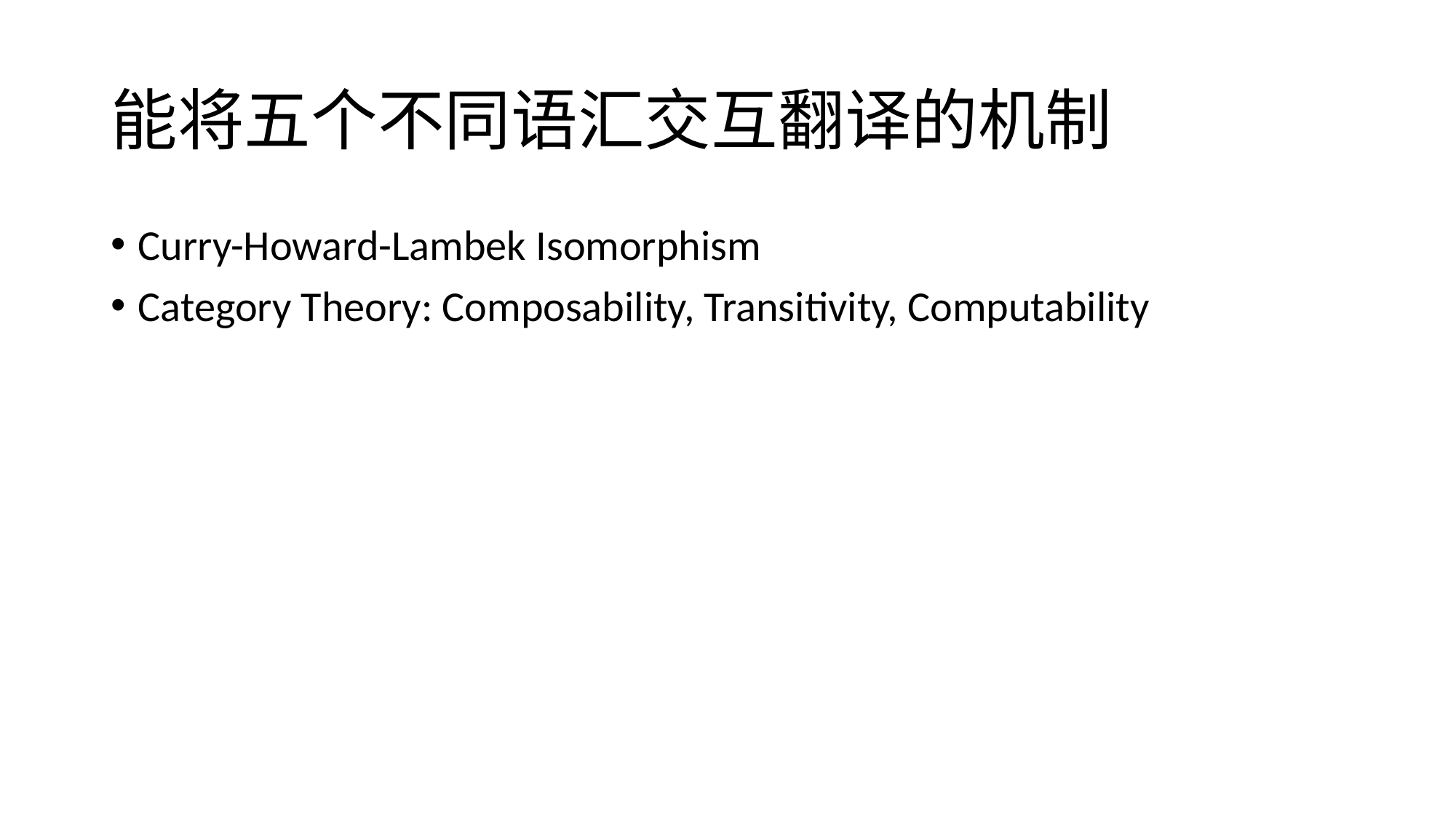

# 能将五个不同语汇交互翻译的机制
Curry-Howard-Lambek Isomorphism
Category Theory: Composability, Transitivity, Computability